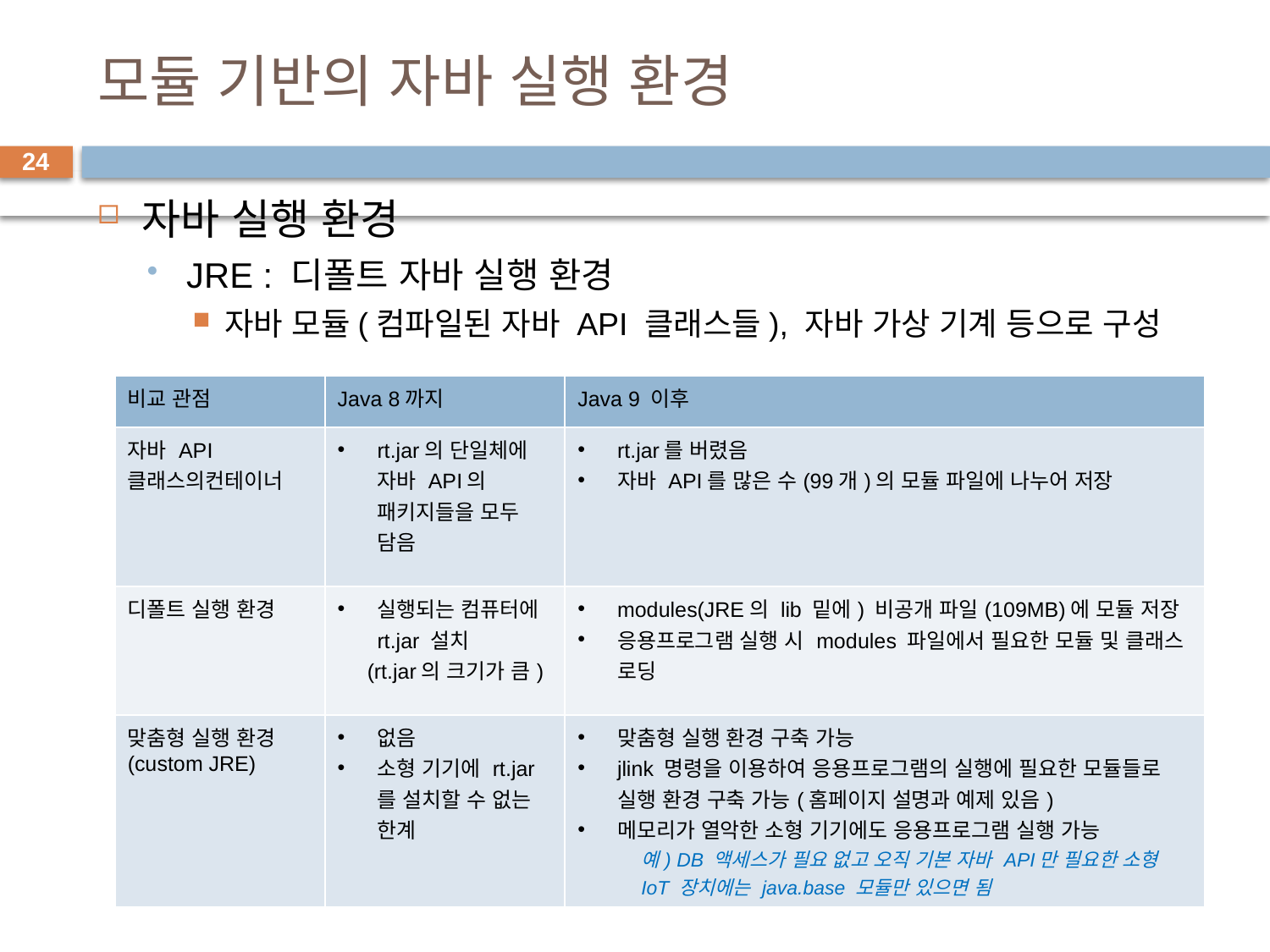

# 모듈 기반의 자바 실행 환경
24
자바 실행 환경
JRE : 디폴트 자바 실행 환경
자바 모듈(컴파일된 자바 API 클래스들), 자바 가상 기계 등으로 구성
| 비교 관점 | Java 8까지 | Java 9 이후 |
| --- | --- | --- |
| 자바 API 클래스의컨테이너 | rt.jar의 단일체에 자바 API의 패키지들을 모두 담음 | rt.jar를 버렸음 자바 API를 많은 수(99개)의 모듈 파일에 나누어 저장 |
| 디폴트 실행 환경 | 실행되는 컴퓨터에 rt.jar 설치 (rt.jar의 크기가 큼) | modules(JRE의 lib 밑에) 비공개 파일(109MB)에 모듈 저장 응용프로그램 실행 시 modules 파일에서 필요한 모듈 및 클래스 로딩 |
| 맞춤형 실행 환경(custom JRE) | 없음 소형 기기에 rt.jar를 설치할 수 없는 한계 | 맞춤형 실행 환경 구축 가능 jlink 명령을 이용하여 응용프로그램의 실행에 필요한 모듈들로 실행 환경 구축 가능(홈페이지 설명과 예제 있음) 메모리가 열악한 소형 기기에도 응용프로그램 실행 가능 예) DB 액세스가 필요 없고 오직 기본 자바 API만 필요한 소형 IoT 장치에는 java.base 모듈만 있으면 됨 |